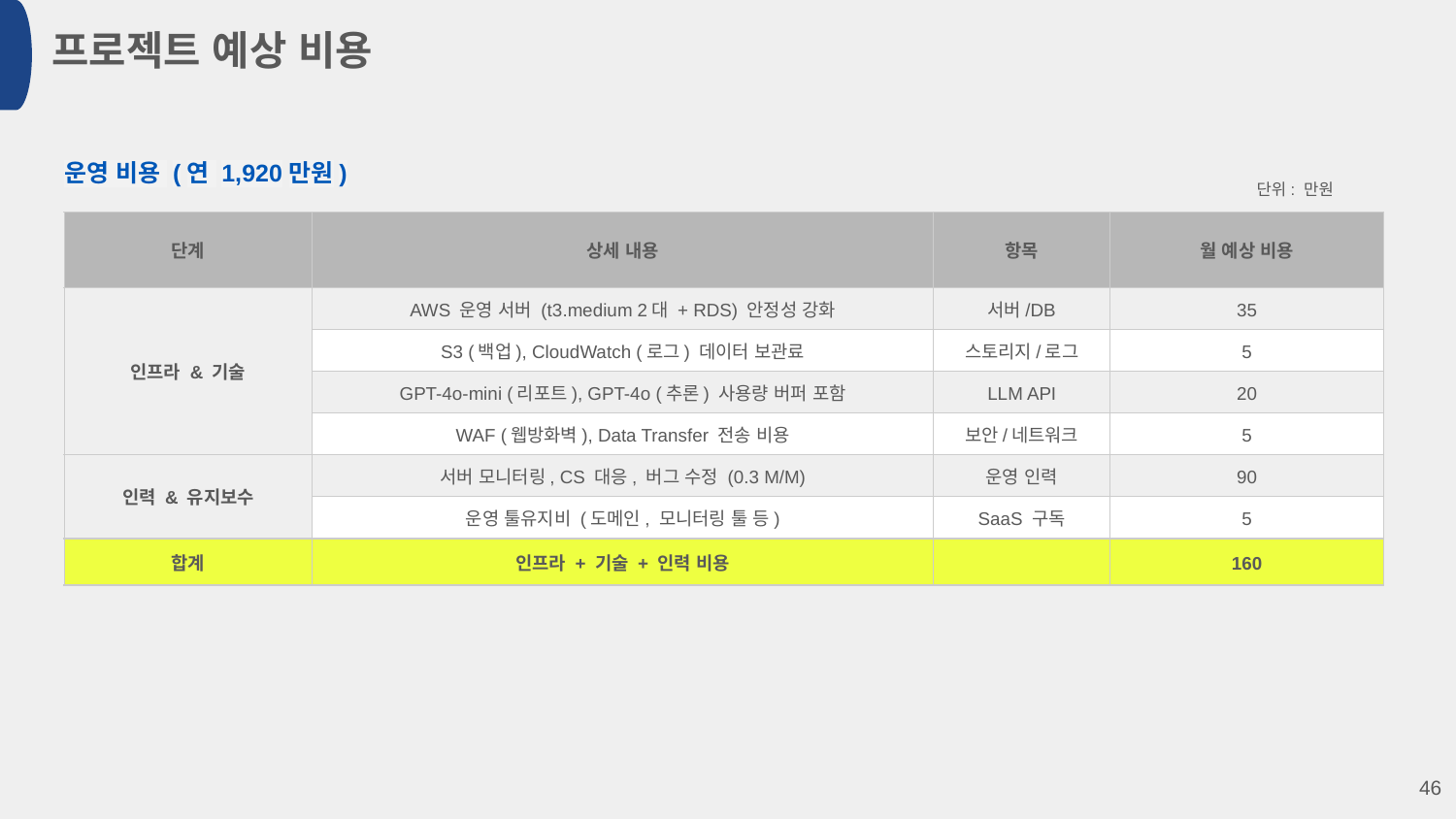

프로젝트 예상 비용
운영 비용 (연 1,920만원)
단위: 만원
| 단계 | 상세 내용 | 항목 | 월 예상 비용 |
| --- | --- | --- | --- |
| 인프라 & 기술 | AWS 운영 서버 (t3.medium 2대 + RDS) 안정성 강화 | 서버/DB | 35 |
|  | S3 (백업), CloudWatch (로그) 데이터 보관료 | 스토리지/로그 | 5 |
|  | GPT-4o-mini (리포트), GPT-4o (추론) 사용량 버퍼 포함 | LLM API | 20 |
|  | WAF (웹방화벽), Data Transfer 전송 비용 | 보안/네트워크 | 5 |
| 인력 & 유지보수 | 서버 모니터링, CS 대응, 버그 수정 (0.3 M/M) | 운영 인력 | 90 |
|  | 운영 툴유지비 (도메인, 모니터링 툴 등) | SaaS 구독 | 5 |
| 합계 | 인프라 + 기술 + 인력 비용 |  | 160 |
46